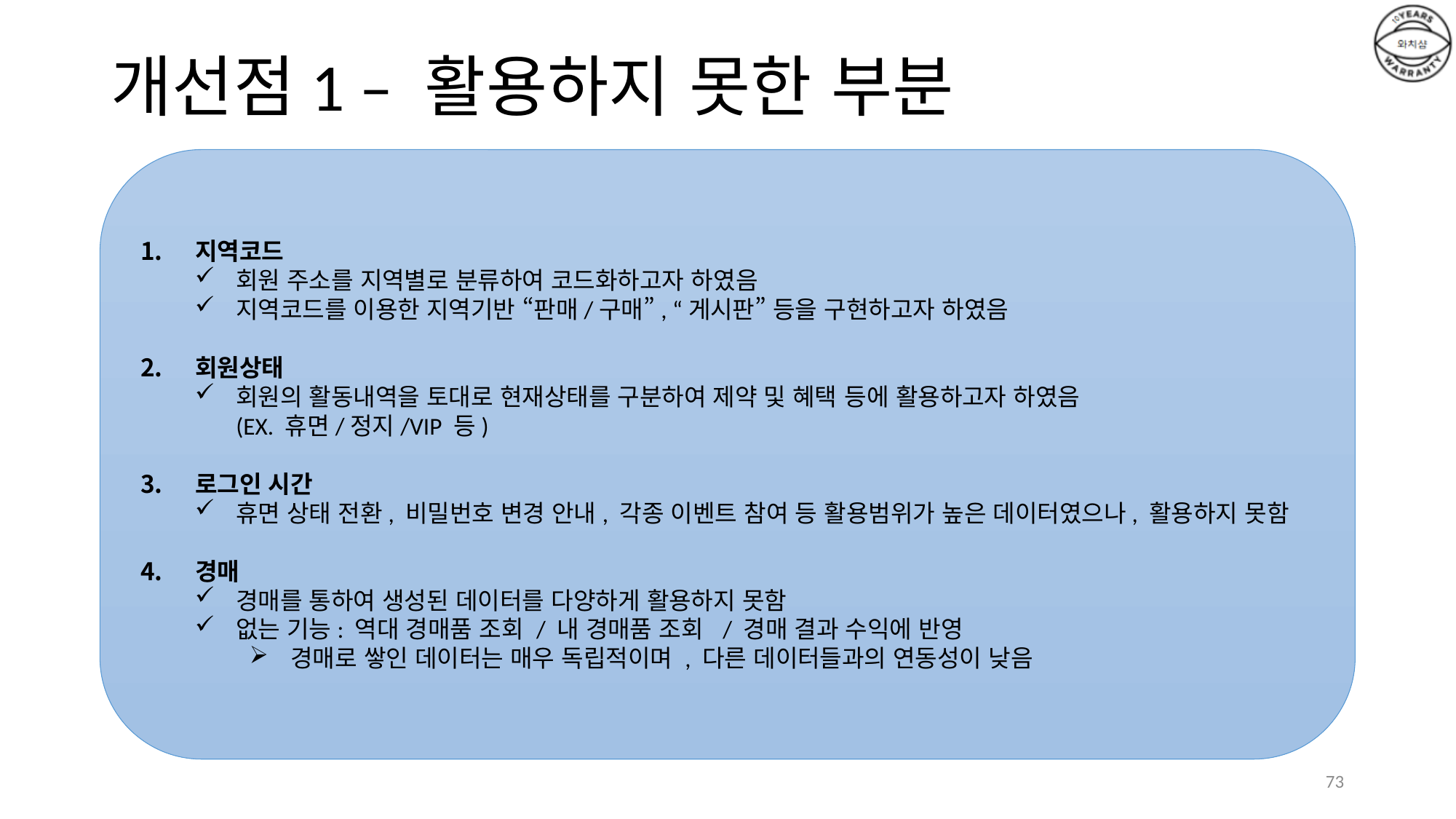

# 개선점1 – 활용하지 못한 부분
지역코드
회원 주소를 지역별로 분류하여 코드화하고자 하였음
지역코드를 이용한 지역기반 “판매/구매”, “게시판” 등을 구현하고자 하였음

회원상태
회원의 활동내역을 토대로 현재상태를 구분하여 제약 및 혜택 등에 활용하고자 하였음
(EX. 휴면/정지/VIP 등)
로그인 시간
휴면 상태 전환, 비밀번호 변경 안내, 각종 이벤트 참여 등 활용범위가 높은 데이터였으나, 활용하지 못함

경매
경매를 통하여 생성된 데이터를 다양하게 활용하지 못함
없는 기능: 역대 경매품 조회 / 내 경매품 조회  / 경매 결과 수익에 반영
경매로 쌓인 데이터는 매우 독립적이며 , 다른 데이터들과의 연동성이 낮음
73